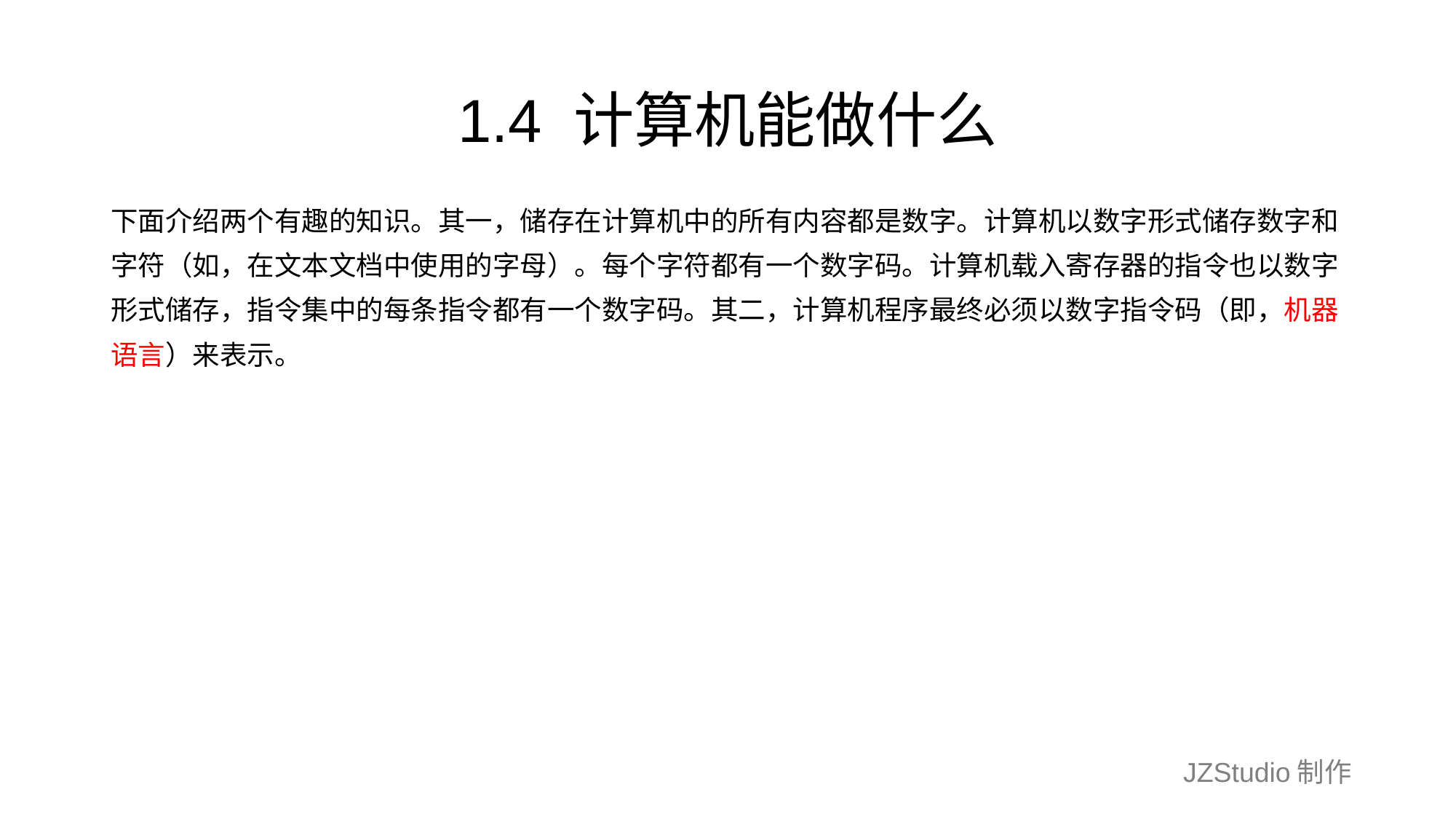

# 1.4 计算机能做什么
下面介绍两个有趣的知识。其一，储存在计算机中的所有内容都是数字。计算机以数字形式储存数字和
字符（如，在文本文档中使用的字母）。每个字符都有一个数字码。计算机载入寄存器的指令也以数字
形式储存，指令集中的每条指令都有一个数字码。其二，计算机程序最终必须以数字指令码（即，机器
语言）来表示。